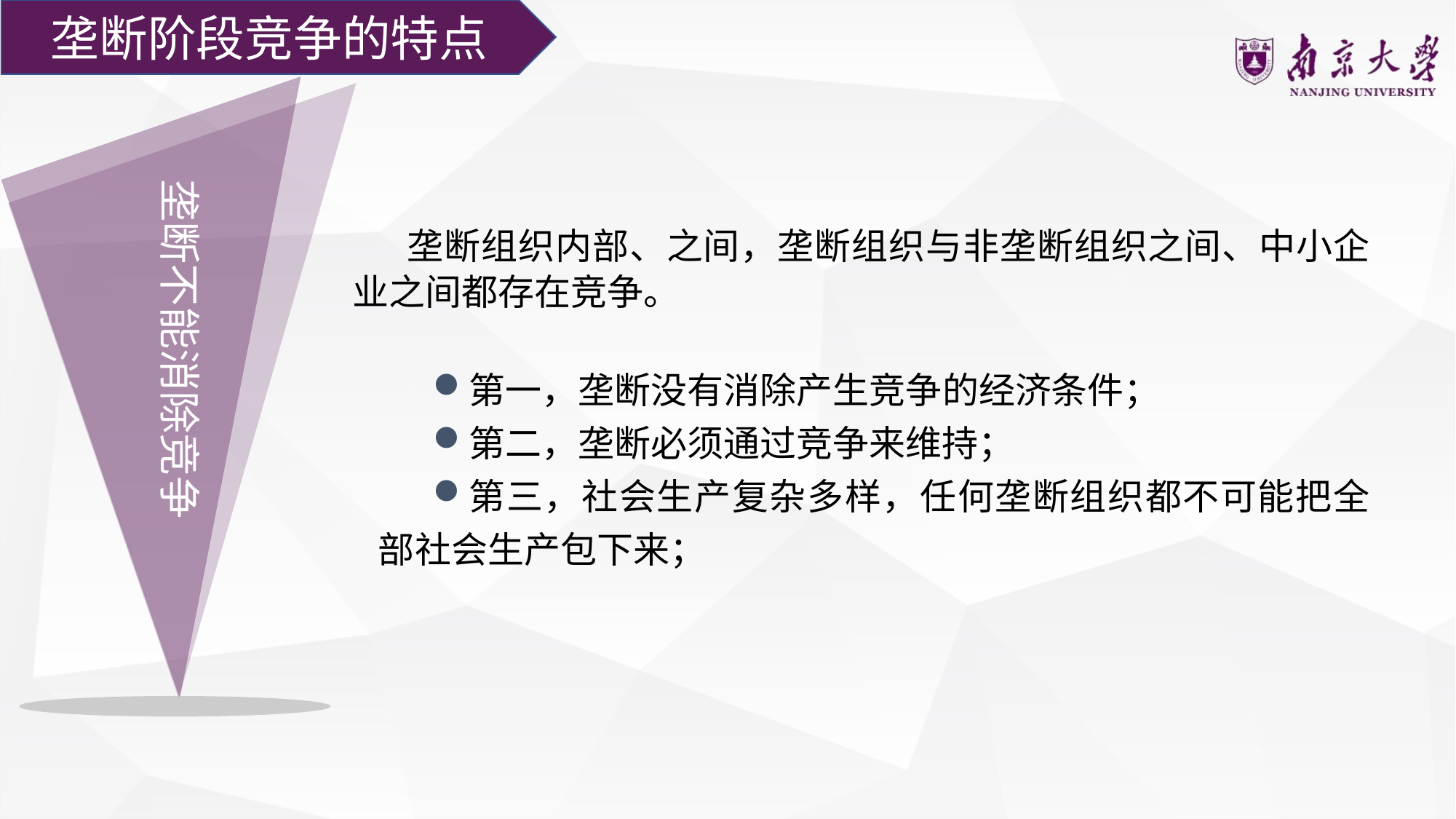

垄断阶段竞争的特点

垄断不能消除竞争
垄断组织内部、之间，垄断组织与非垄断组织之间、中小企业之间都存在竞争。

第一，垄断没有消除产生竞争的经济条件；
第二，垄断必须通过竞争来维持；
第三，社会生产复杂多样，任何垄断组织都不可能把全部社会生产包下来；